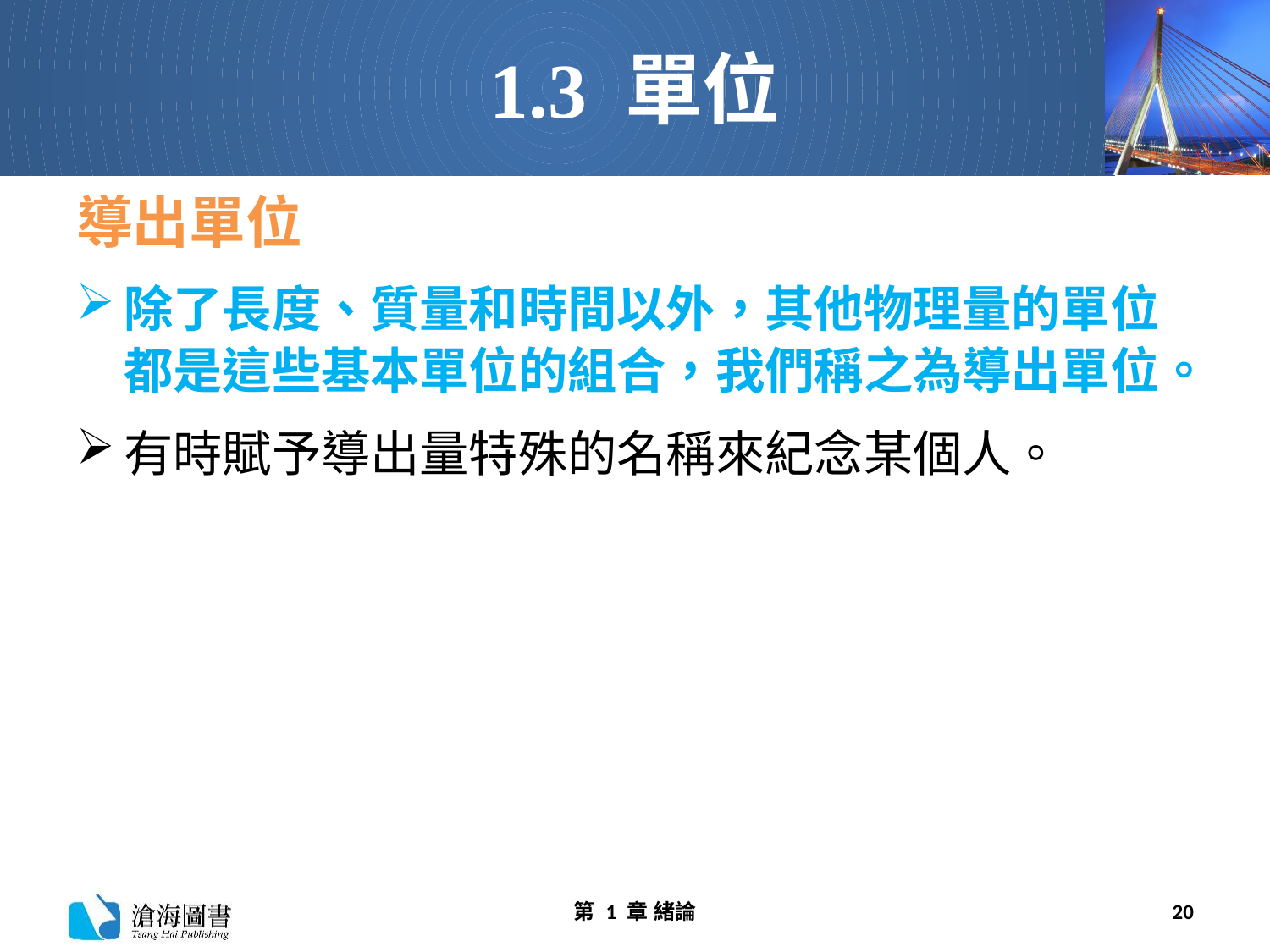

# 1.3 單位
導出單位
除了長度、質量和時間以外，其他物理量的單位都是這些基本單位的組合，我們稱之為導出單位。
有時賦予導出量特殊的名稱來紀念某個人。

第 1 章 緒論
20